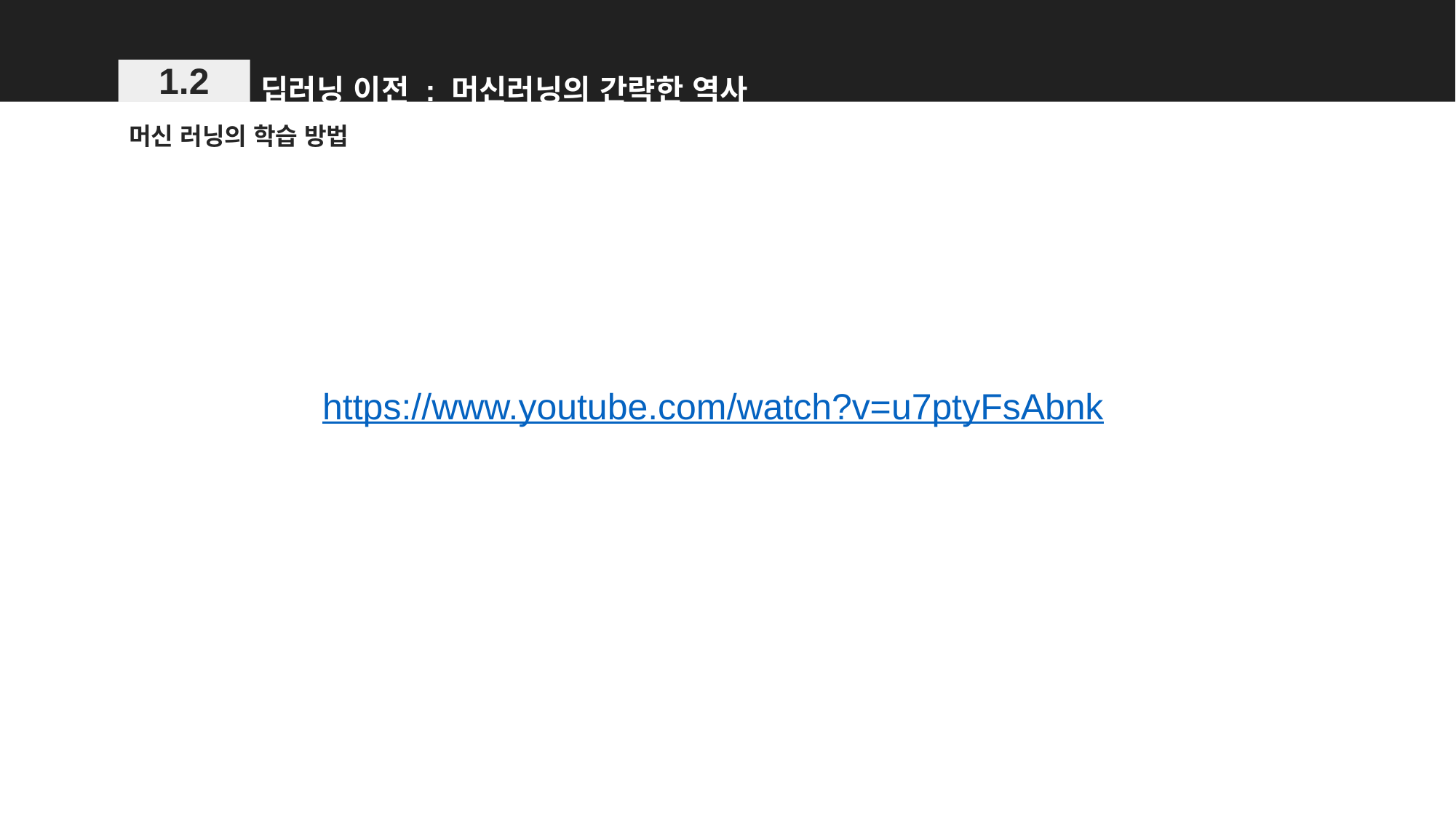

딥러닝 이전 : 머신러닝의 간략한 역사
1.2

머신 러닝의 학습 방법
https://www.youtube.com/watch?v=u7ptyFsAbnk